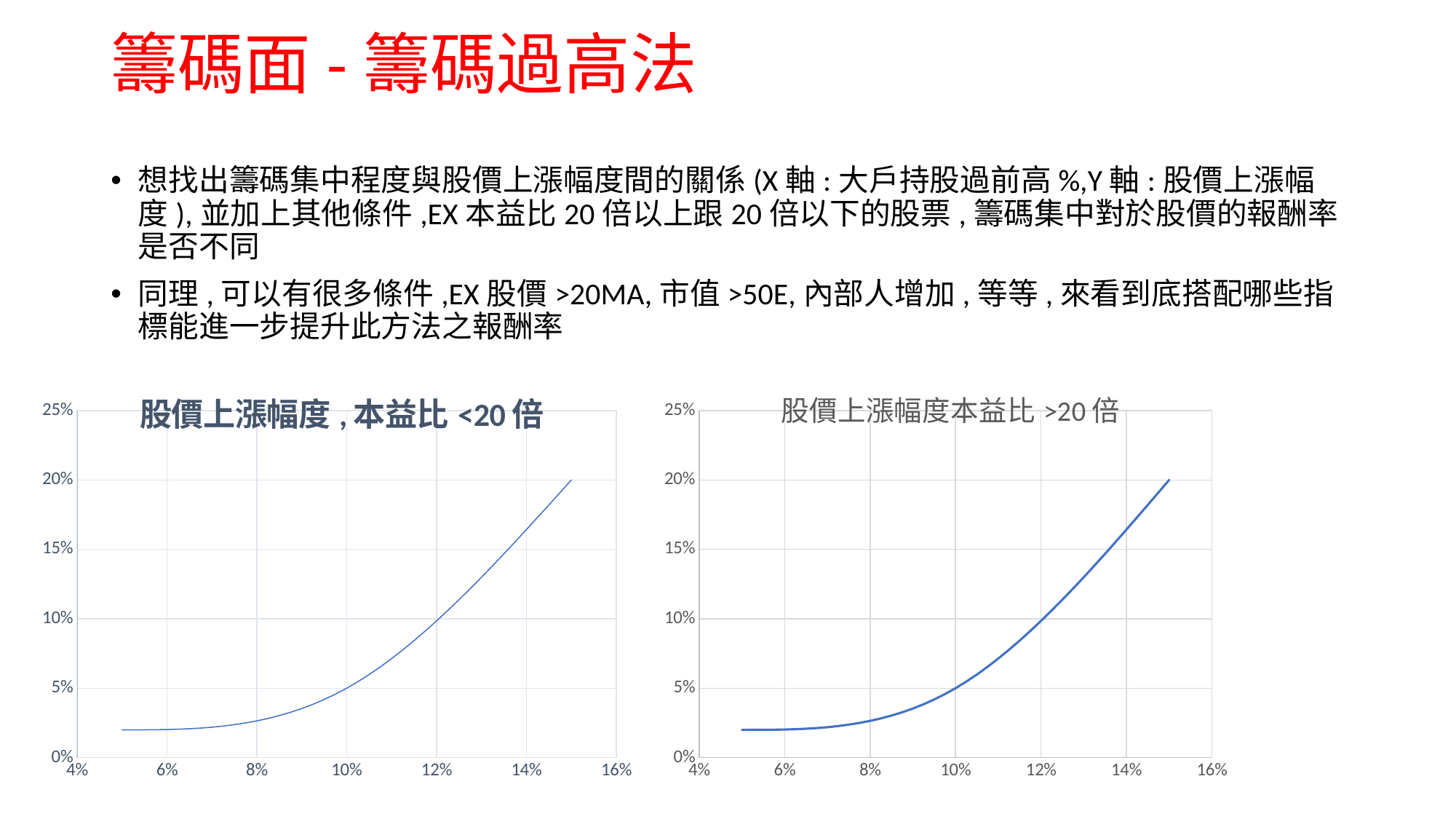

# 籌碼面-籌碼過高法

想找出籌碼集中程度與股價上漲幅度間的關係(X軸:大戶持股過前高%,Y軸:股價上漲幅度),並加上其他條件,EX本益比20倍以上跟20倍以下的股票,籌碼集中對於股價的報酬率是否不同
同理,可以有很多條件,EX股價>20MA,市值>50E,內部人增加,等等,來看到底搭配哪些指標能進一步提升此方法之報酬率

### Chart: 股價上漲幅度,本益比<20倍

| Category | 股價上漲幅度 |
|---|---|

### Chart: 股價上漲幅度本益比>20倍

| Category | 股價上漲幅度 |
|---|---|